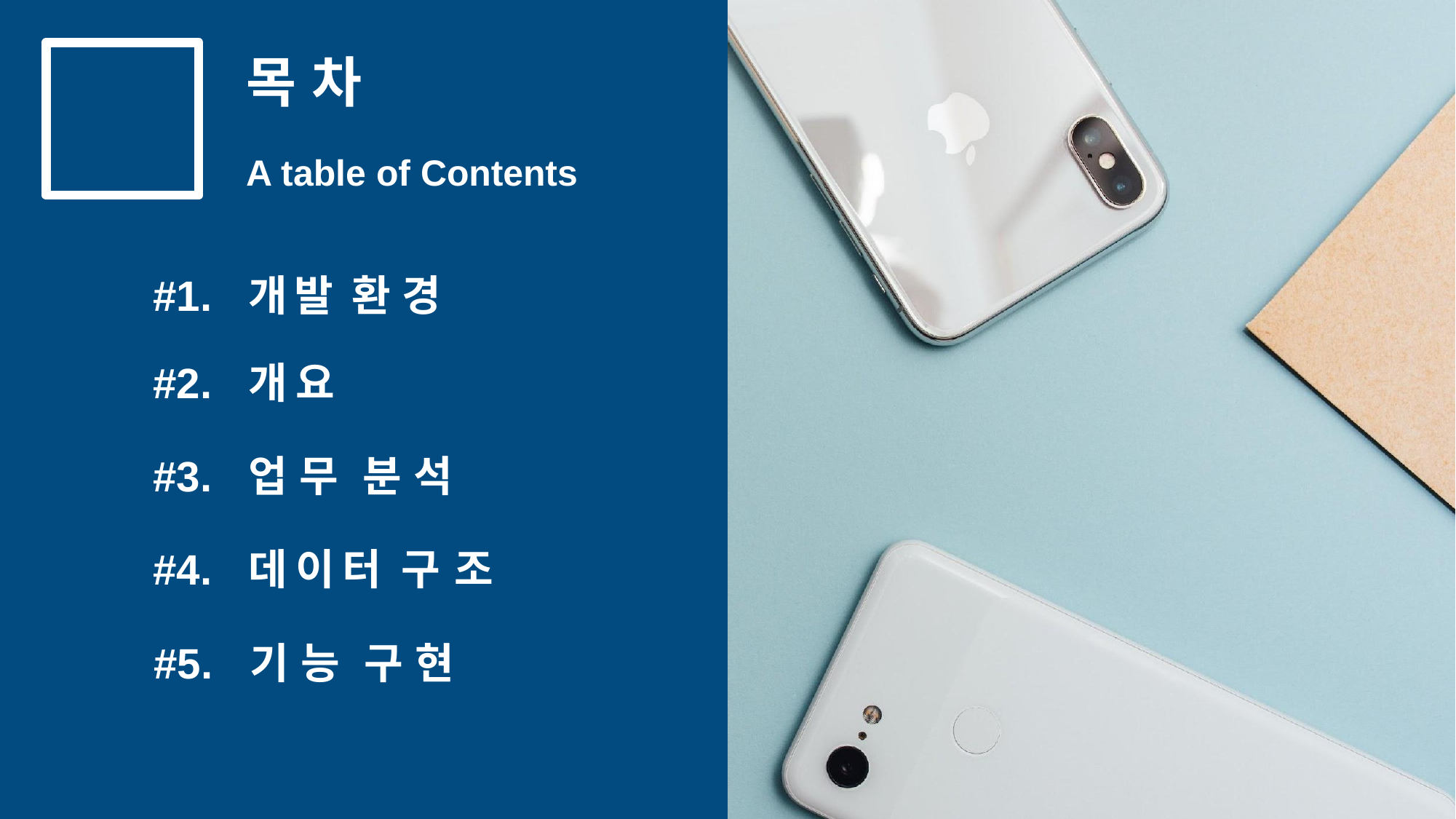

# 목차
A table of Contents

#1.	개발 환경

#2.	개요

#3.	업무 분석

#4.	데이터 구조

#5.	기능 구현

ⓒSaebyeol Yu. Saebyeol’s PowerPoint